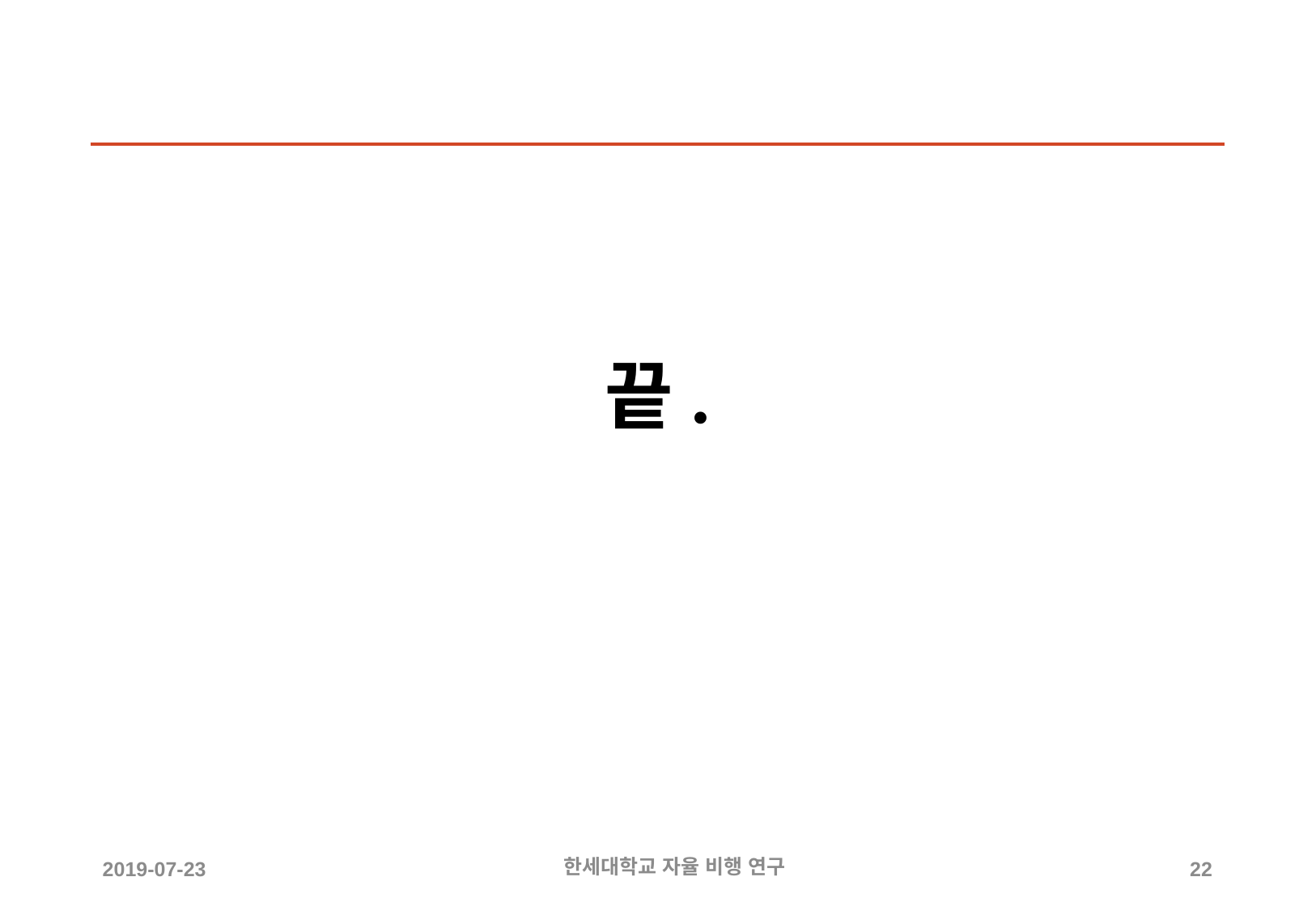

# 끝.
2019-07-23
한세대학교 자율 비행 연구
22